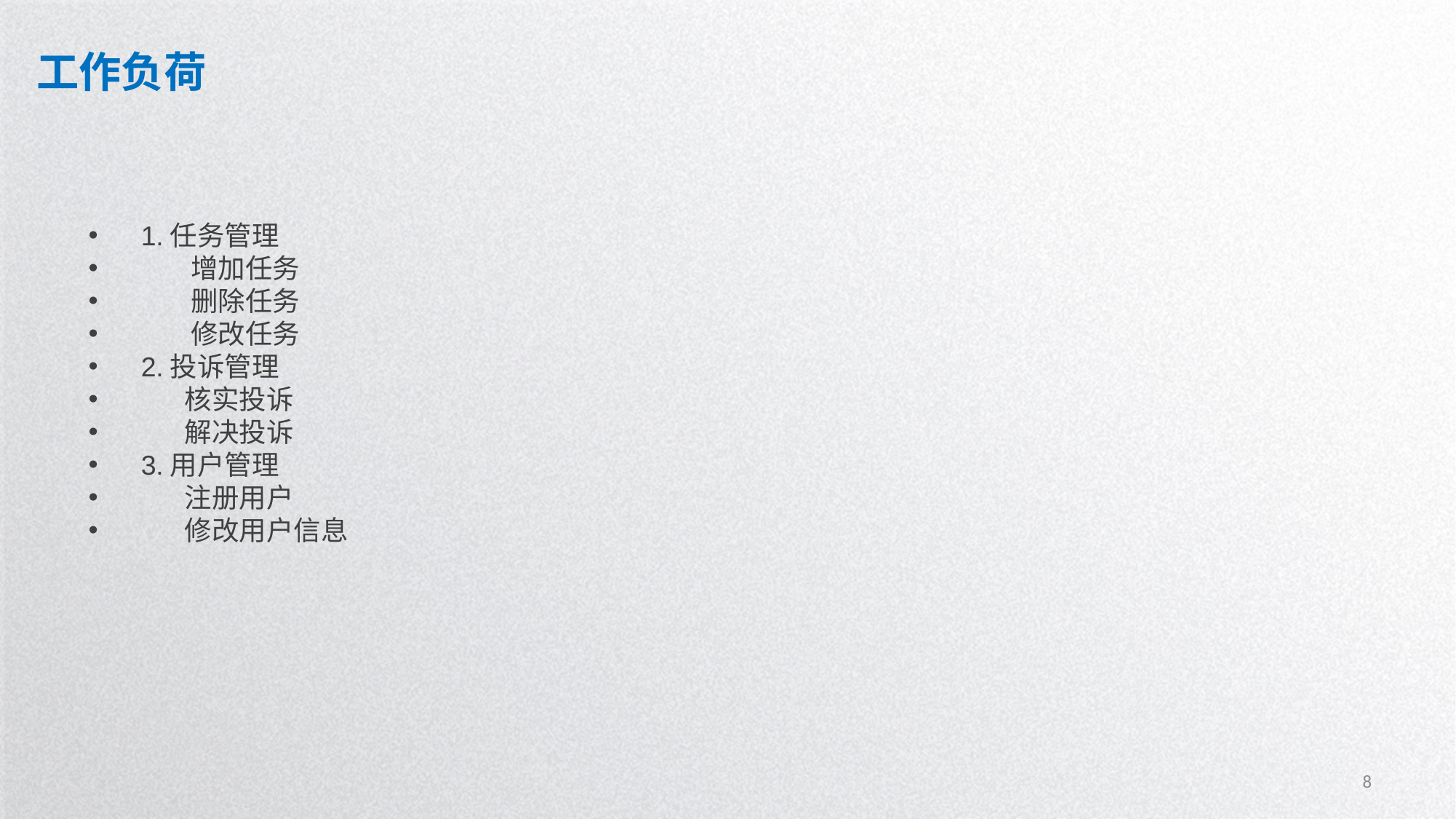

工作负荷
1.任务管理
       增加任务
       删除任务
       修改任务
2.投诉管理
      核实投诉
      解决投诉
3.用户管理
      注册用户
      修改用户信息
8